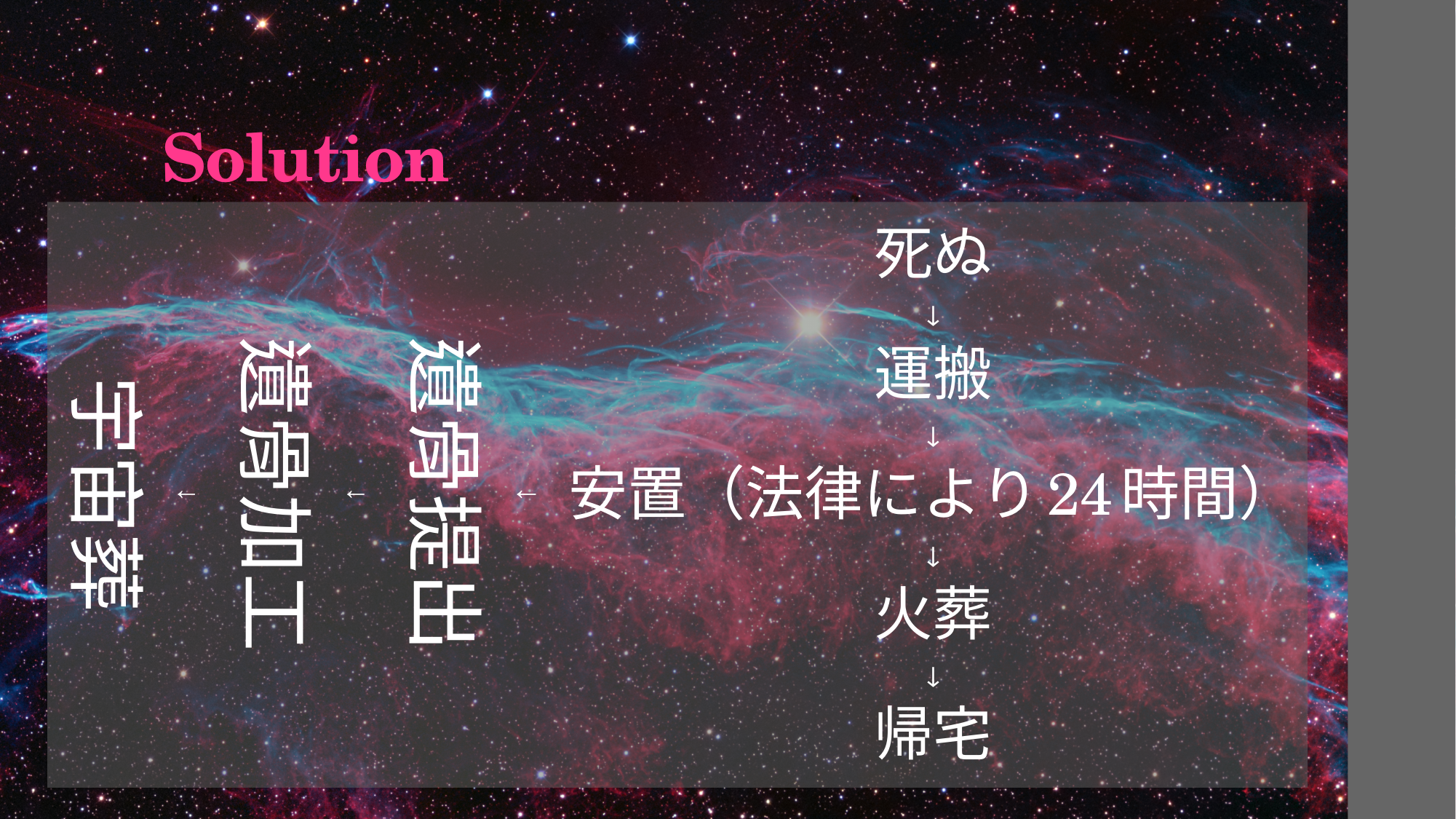

# Solution
↓
遺骨提出
↓
遺骨加工
↓
宇宙葬
死ぬ
↓
運搬
↓
安置（法律により24時間）
↓
火葬
↓
帰宅